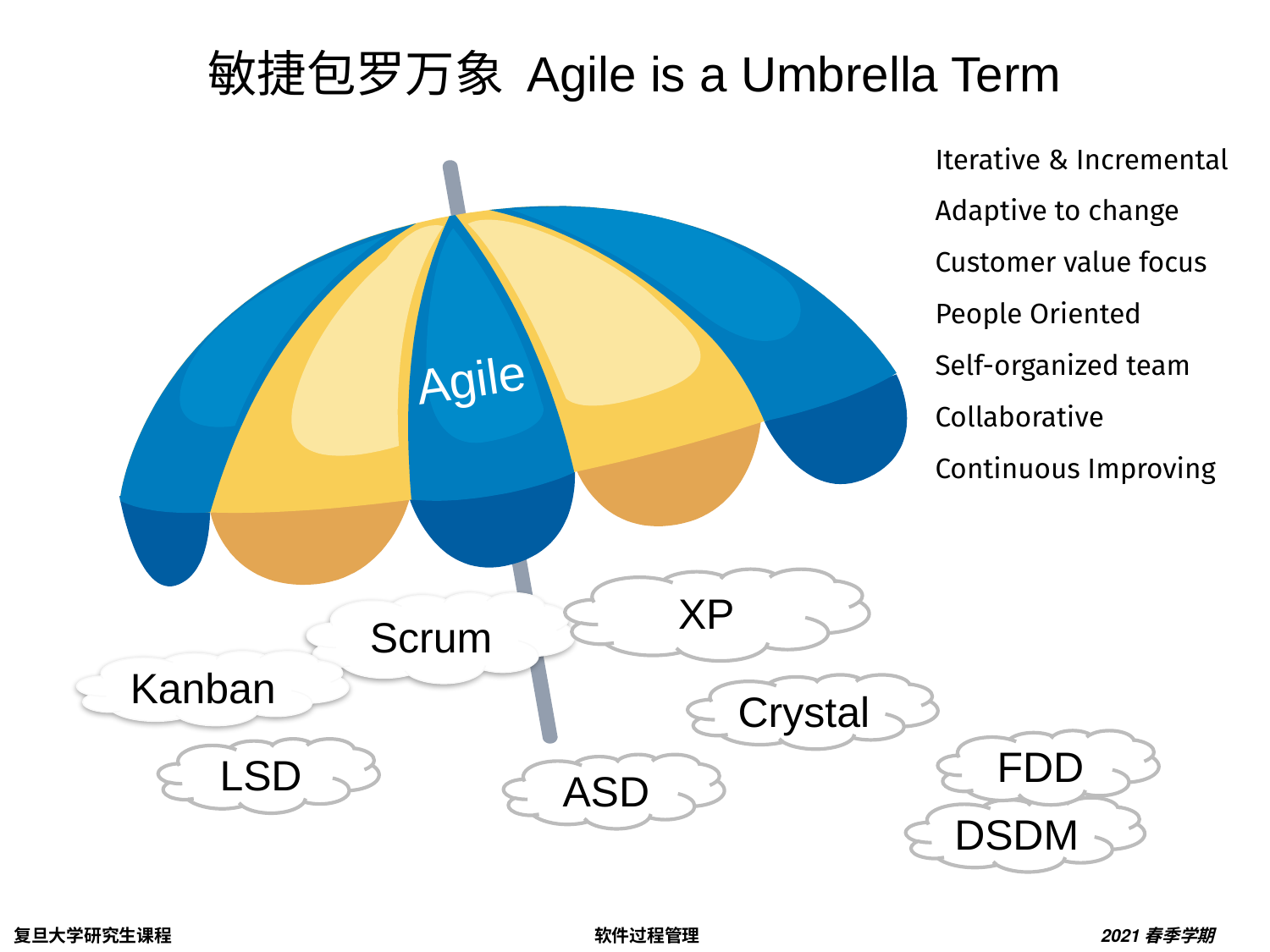

# 敏捷包罗万象 Agile is a Umbrella Term
Iterative & Incremental
Adaptive to change
Customer value focus
People Oriented
Self-organized team
Collaborative
Continuous Improving

Agile
XP
Scrum
Kanban
Crystal
FDD
LSD
ASD
DSDM